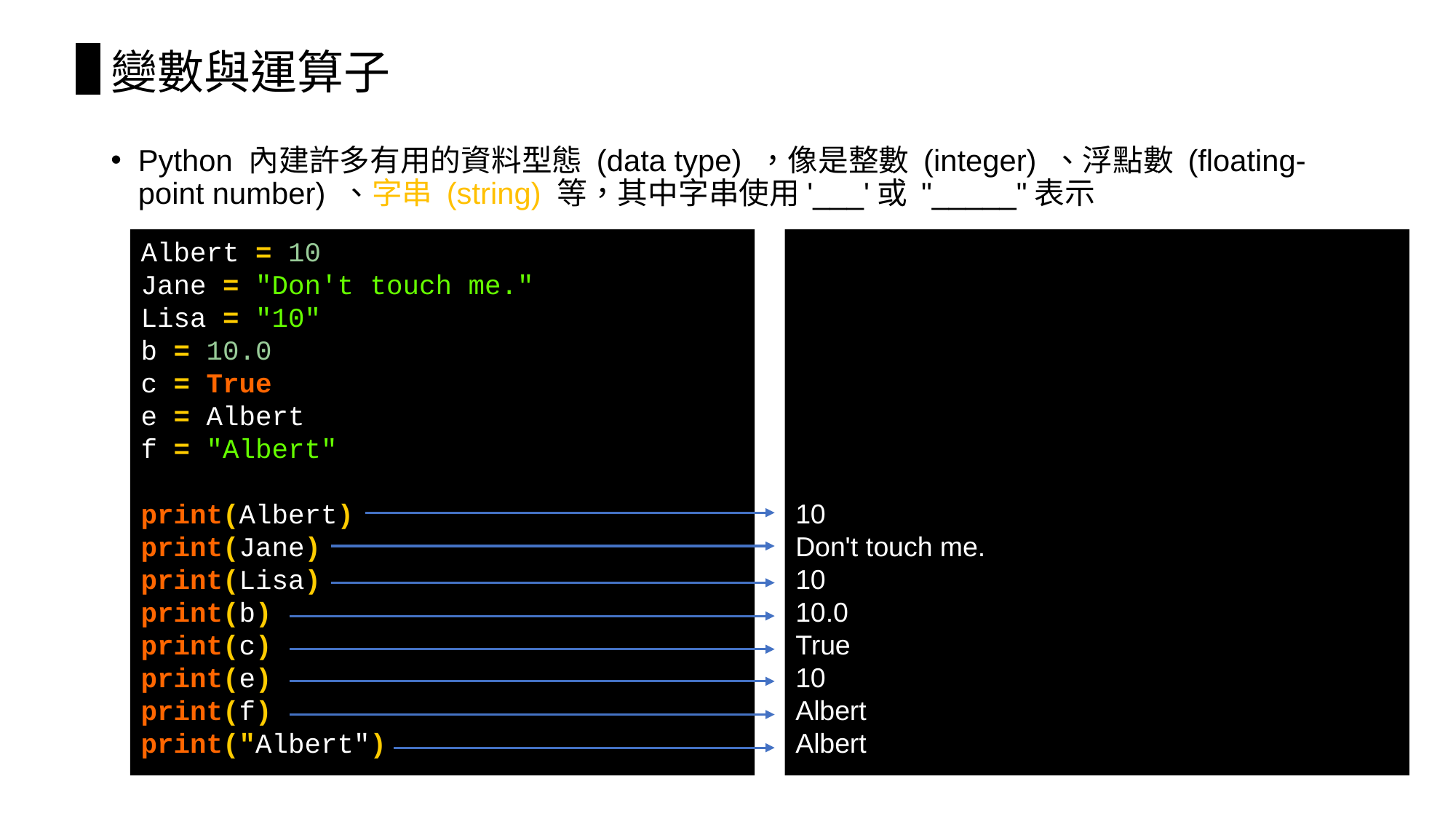

# 變數與運算子
Python 內建許多有用的資料型態 (data type) ，像是整數 (integer) 、浮點數 (floating-point number) 、字串 (string) 等，其中字串使用'___'或 "_____"表示
Albert = 10
Jane = "Don't touch me."
Lisa = "10"
b = 10.0
c = True
e = Albert
f = "Albert"

print(Albert)
print(Jane)
print(Lisa)
print(b)
print(c)
print(e)
print(f)
print("Albert")

10
Don't touch me.
10
10.0
True
10
Albert
Albert